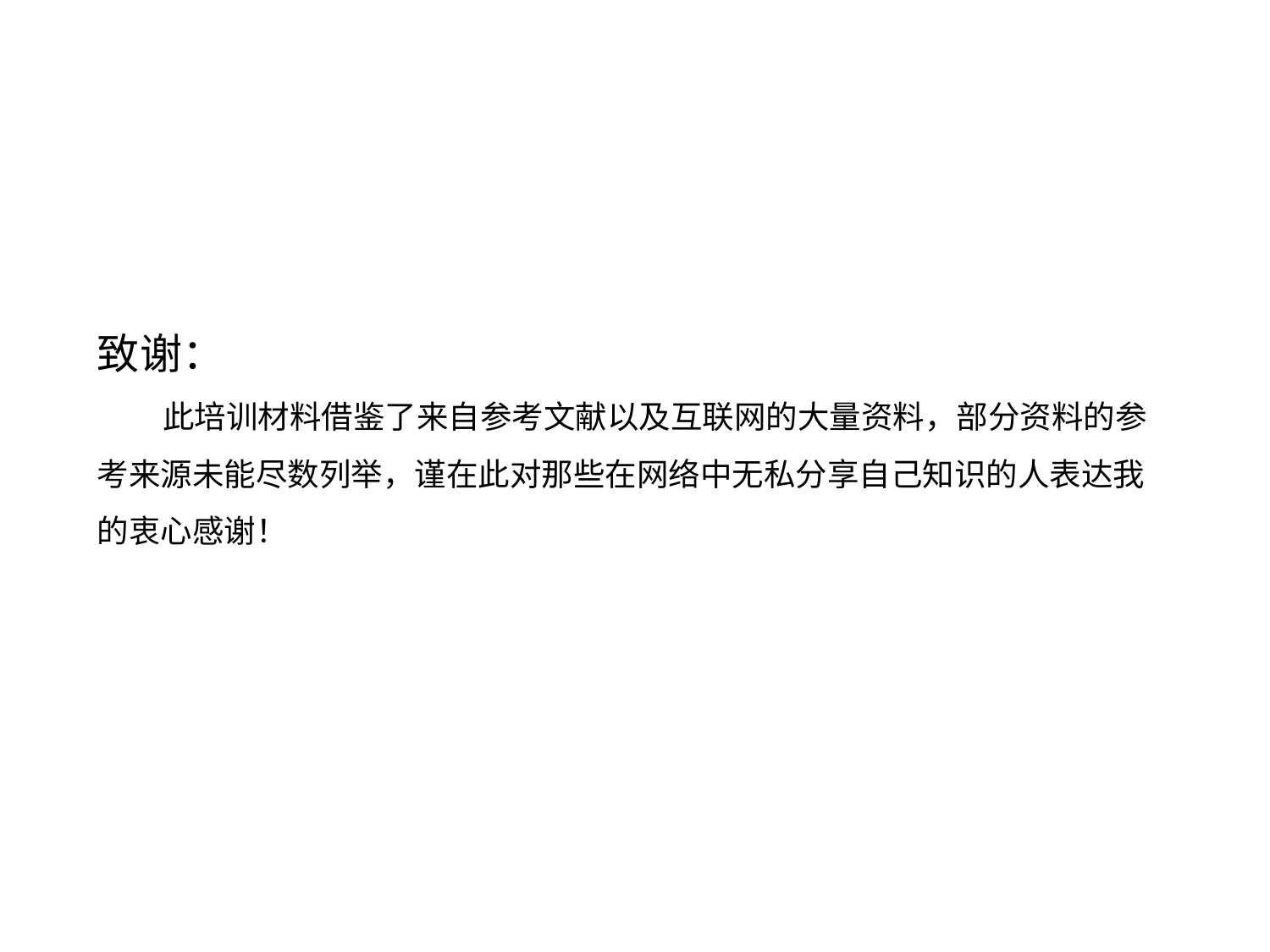

致谢：
        此培训材料借鉴了来自参考文献以及互联网的大量资料，部分资料的参考来源未能尽数列举，谨在此对那些在网络中无私分享自己知识的人表达我的衷心感谢！